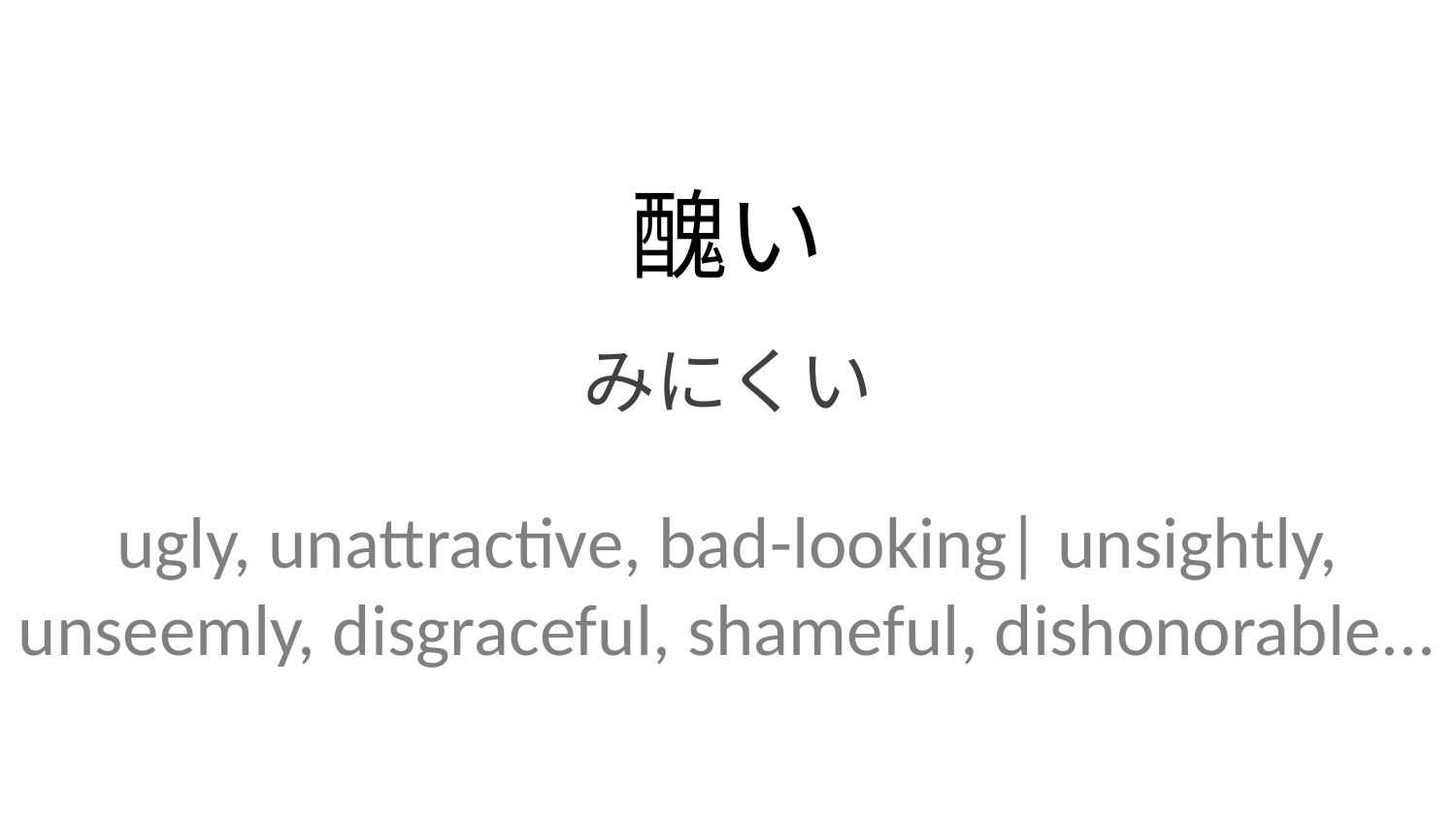

醜い

みにくい
ugly, unattractive, bad-looking| unsightly, unseemly, disgraceful, shameful, dishonorable...